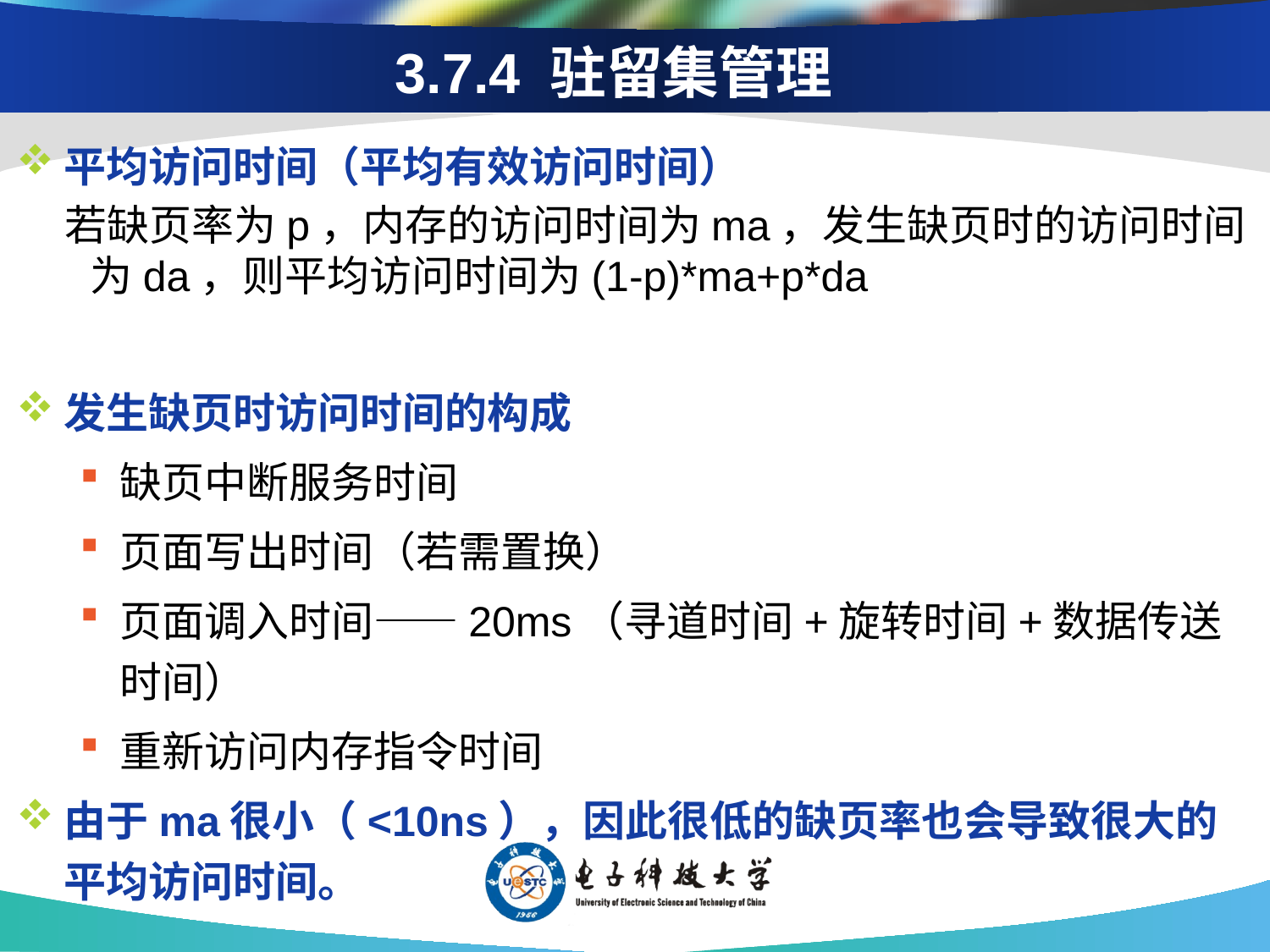

# 3.7.4 驻留集管理
平均访问时间（平均有效访问时间）
    若缺页率为p，内存的访问时间为ma，发生缺页时的访问时间为da，则平均访问时间为(1-p)*ma+p*da

发生缺页时访问时间的构成
缺页中断服务时间
页面写出时间（若需置换）
页面调入时间——20ms（寻道时间+旋转时间+数据传送时间）
重新访问内存指令时间
由于ma很小（<10ns），因此很低的缺页率也会导致很大的平均访问时间。